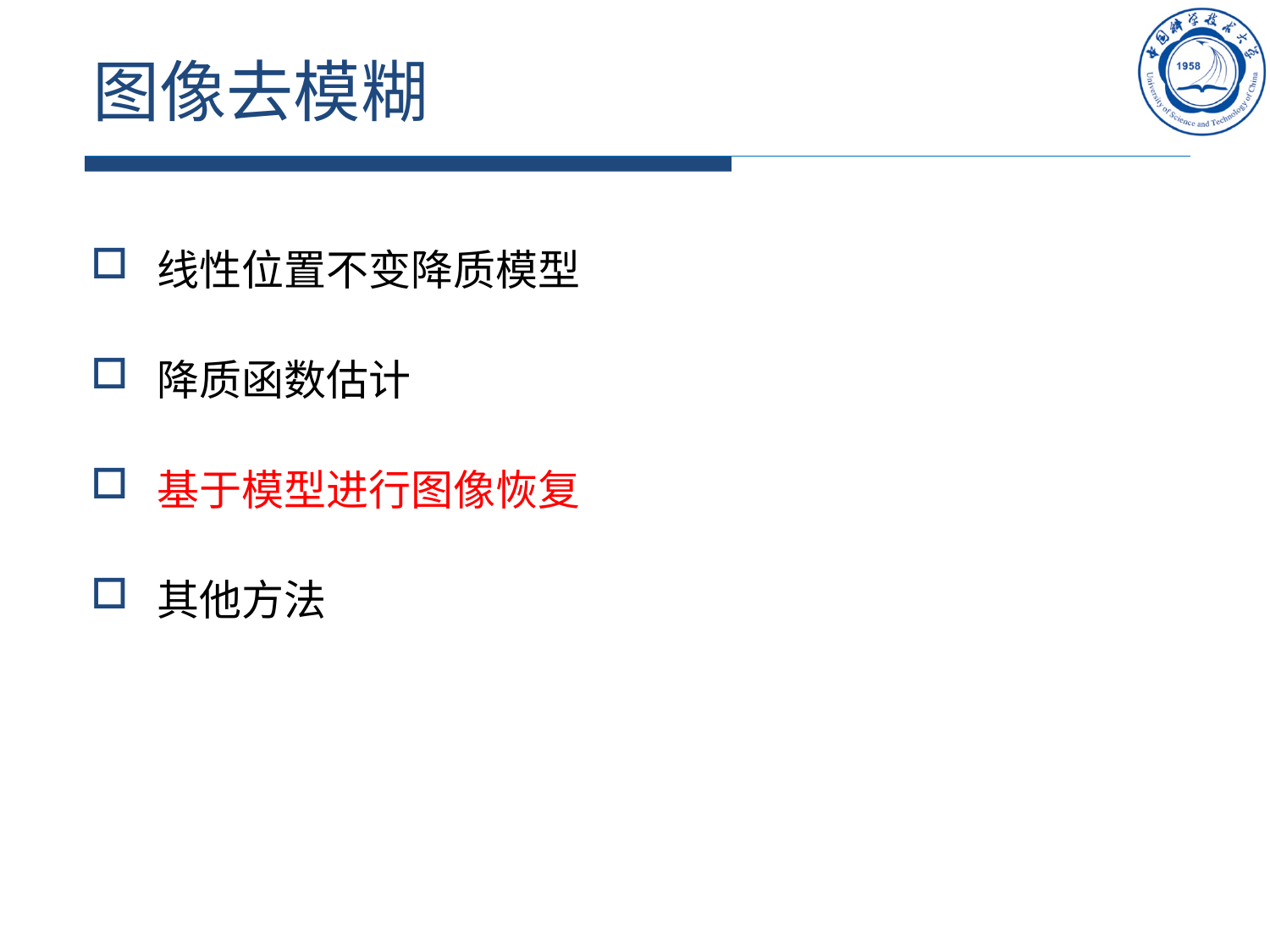

# 图像去模糊
线性位置不变降质模型
降质函数估计
基于模型进行图像恢复
其他方法